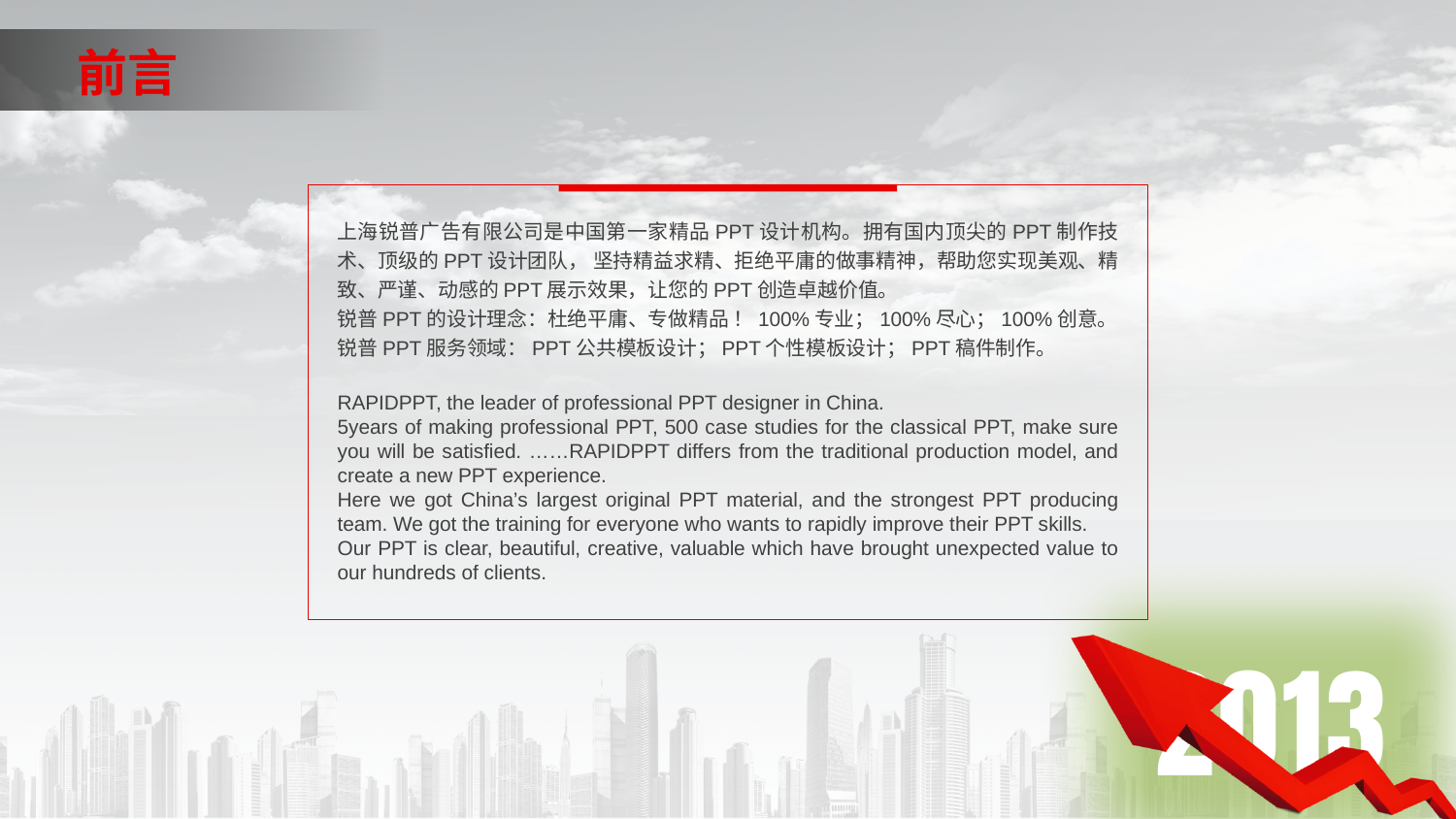

前言

上海锐普广告有限公司是中国第一家精品PPT设计机构。拥有国内顶尖的PPT制作技术、顶级的PPT设计团队， 坚持精益求精、拒绝平庸的做事精神，帮助您实现美观、精致、严谨、动感的PPT展示效果，让您的PPT创造卓越价值。
锐普PPT的设计理念：杜绝平庸、专做精品 ！100%专业；100%尽心；100%创意。
锐普PPT服务领域：PPT公共模板设计；PPT个性模板设计；PPT稿件制作。
RAPIDPPT, the leader of professional PPT designer in China.
5years of making professional PPT, 500 case studies for the classical PPT, make sure you will be satisfied. ……RAPIDPPT differs from the traditional production model, and create a new PPT experience.
Here we got China’s largest original PPT material, and the strongest PPT producing team. We got the training for everyone who wants to rapidly improve their PPT skills.
Our PPT is clear, beautiful, creative, valuable which have brought unexpected value to our hundreds of clients.